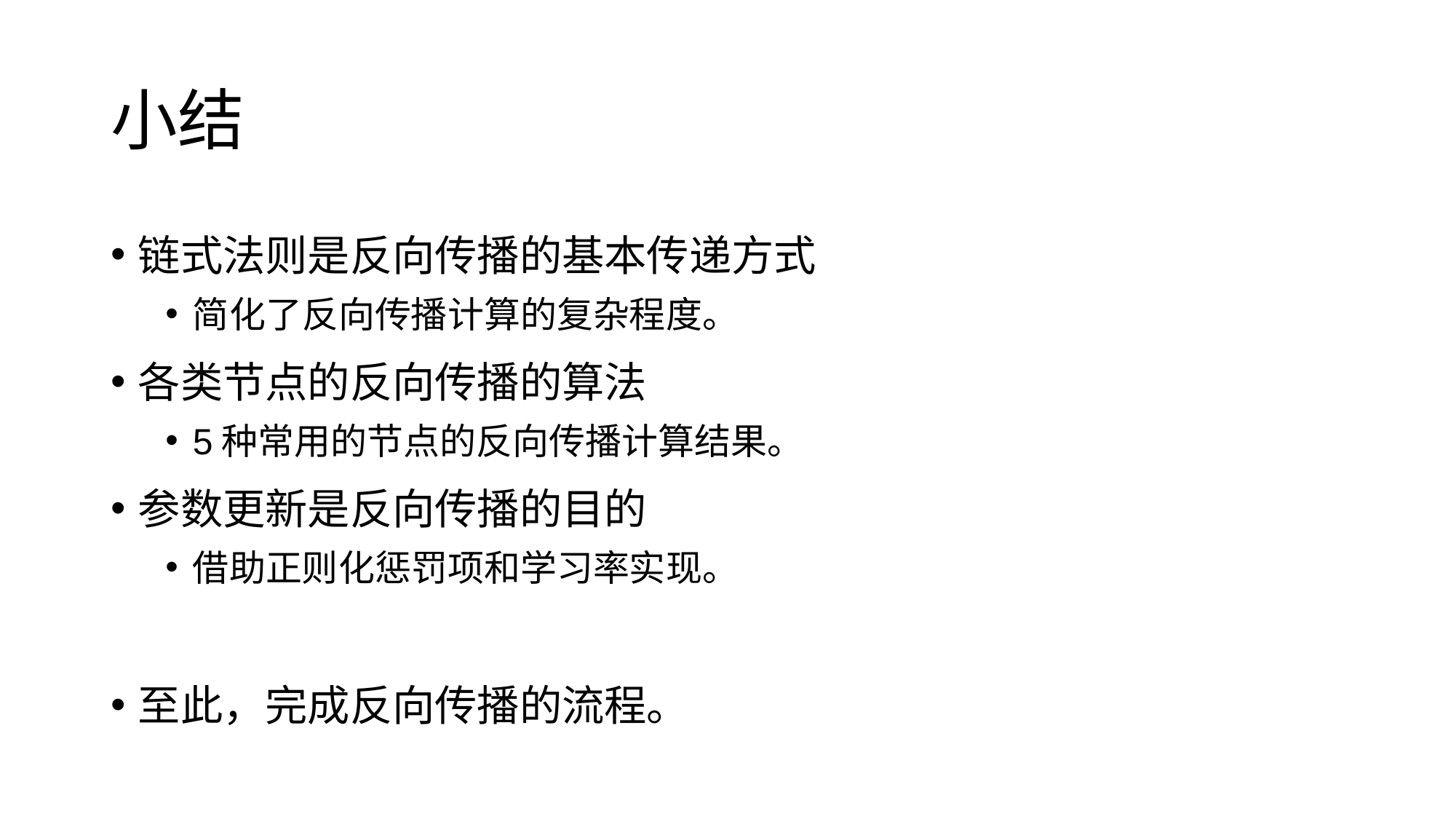

# 小结
链式法则是反向传播的基本传递方式
简化了反向传播计算的复杂程度。
各类节点的反向传播的算法
5种常用的节点的反向传播计算结果。
参数更新是反向传播的目的
借助正则化惩罚项和学习率实现。

至此，完成反向传播的流程。